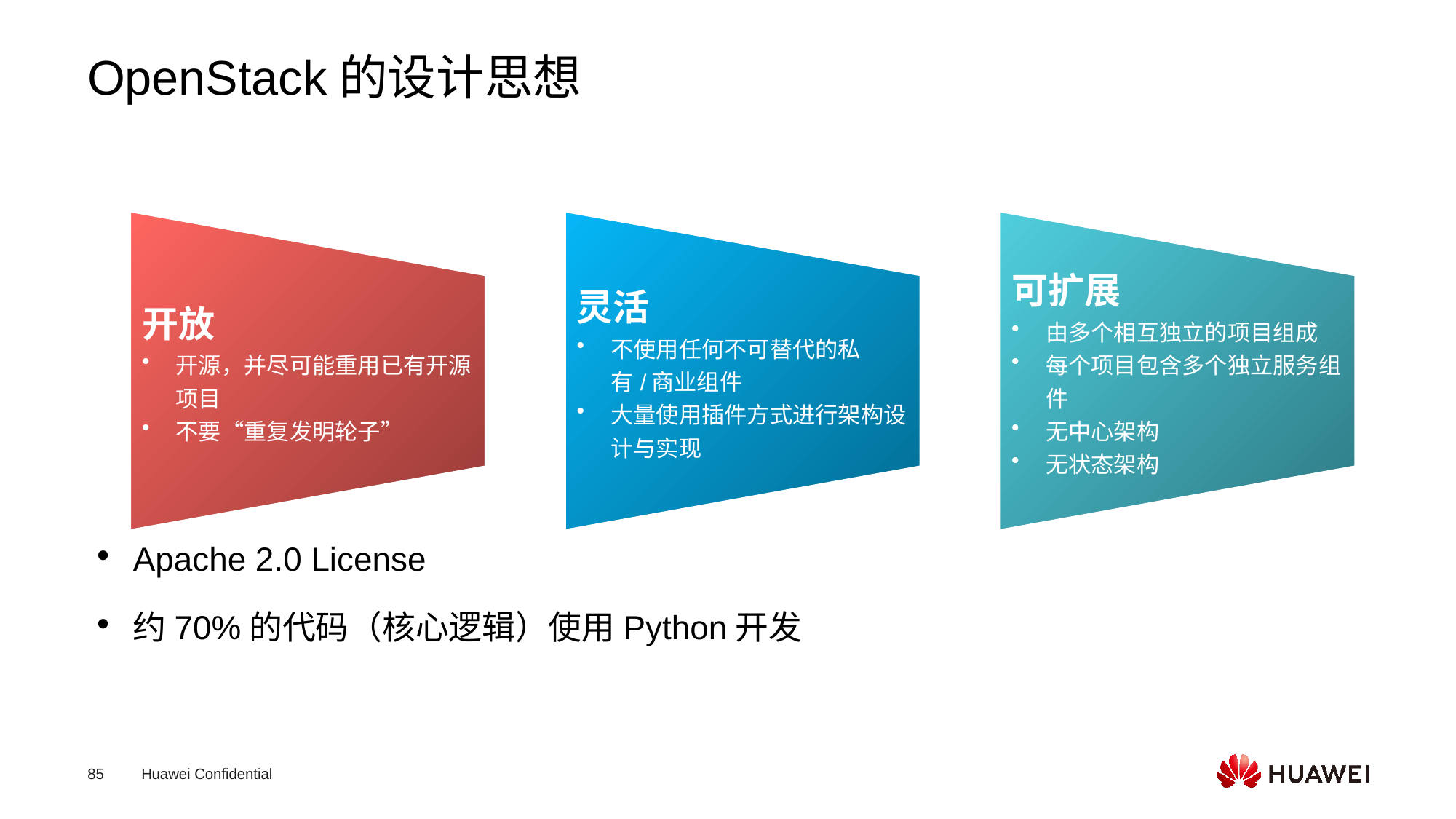

# OpenStack的设计思想

Apache 2.0 License
约70%的代码（核心逻辑）使用Python开发

开放
开源，并尽可能重用已有开源项目
不要“重复发明轮子”
灵活
不使用任何不可替代的私有/商业组件
大量使用插件方式进行架构设计与实现
可扩展
由多个相互独立的项目组成
每个项目包含多个独立服务组件
无中心架构
无状态架构